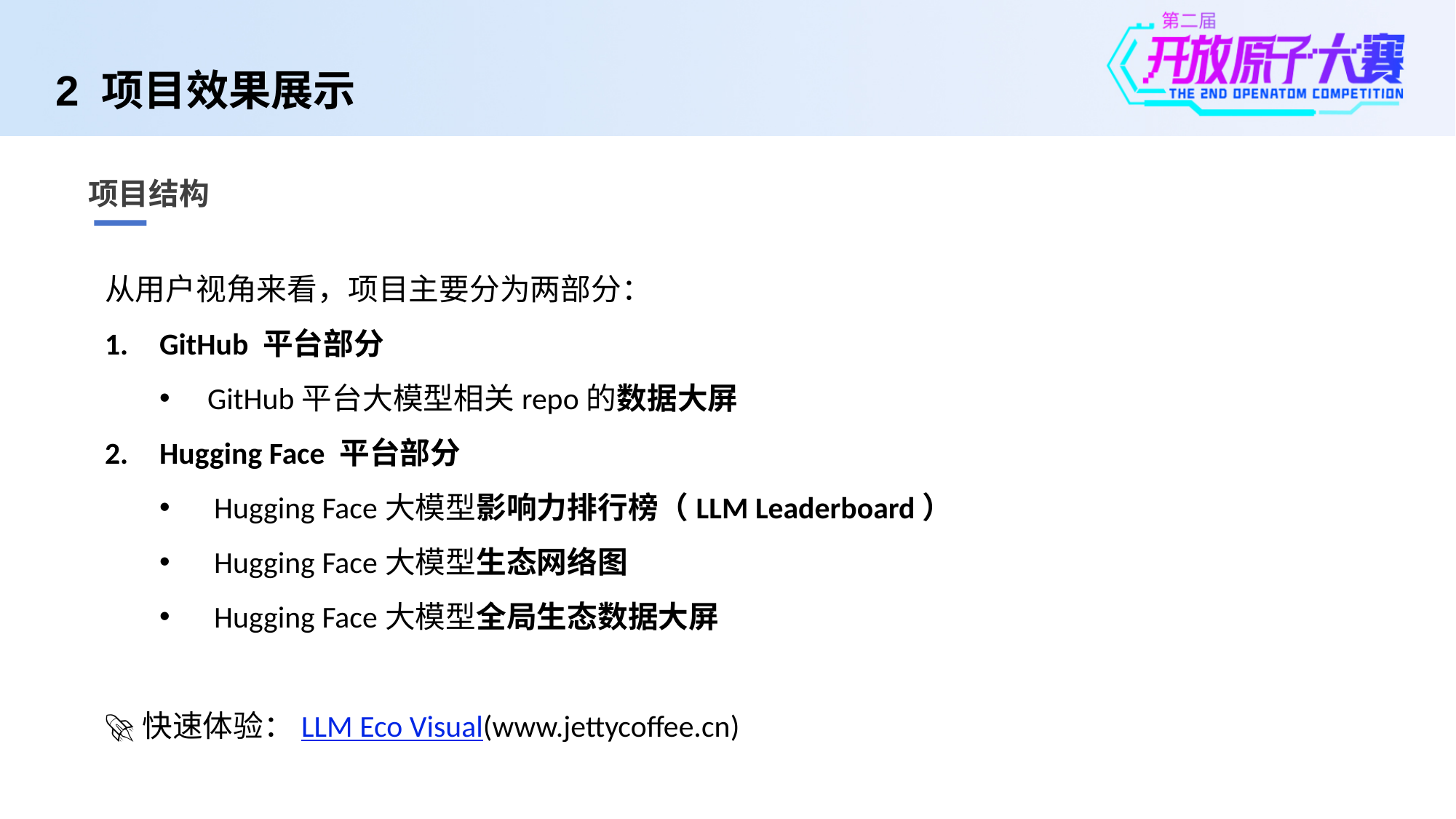

# 2 项目效果展示
项目结构

从用户视角来看，项目主要分为两部分：
GitHub 平台部分
 GitHub平台大模型相关repo的数据大屏
Hugging Face 平台部分
Hugging Face大模型影响力排行榜（LLM Leaderboard）
Hugging Face大模型生态网络图
Hugging Face大模型全局生态数据大屏

🚀快速体验：LLM Eco Visual(www.jettycoffee.cn)